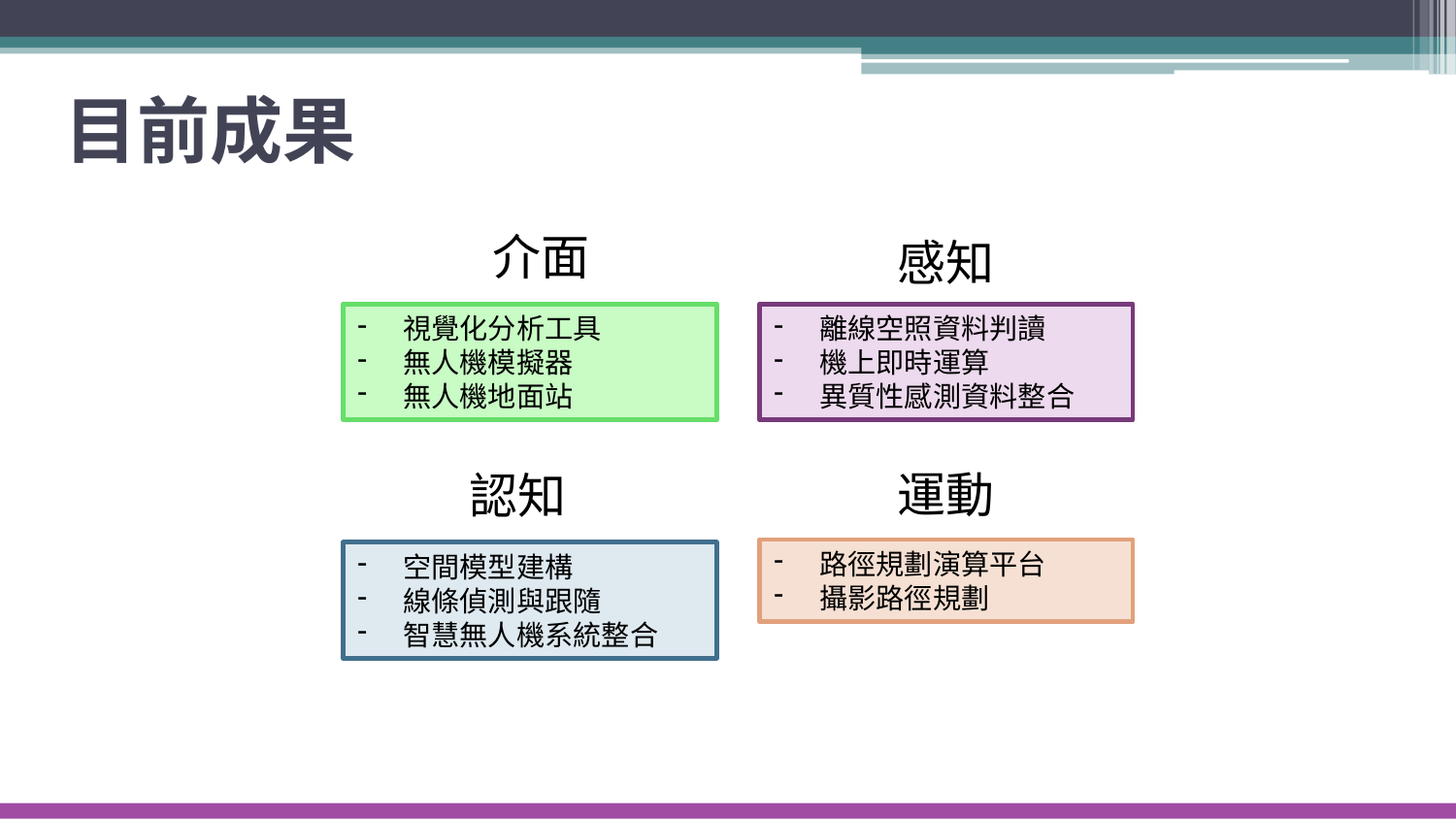

# 目前成果
介面
感知
視覺化分析工具
無人機模擬器
無人機地面站
離線空照資料判讀
機上即時運算
異質性感測資料整合
運動
認知
路徑規劃演算平台
攝影路徑規劃
空間模型建構
線條偵測與跟隨
智慧無人機系統整合